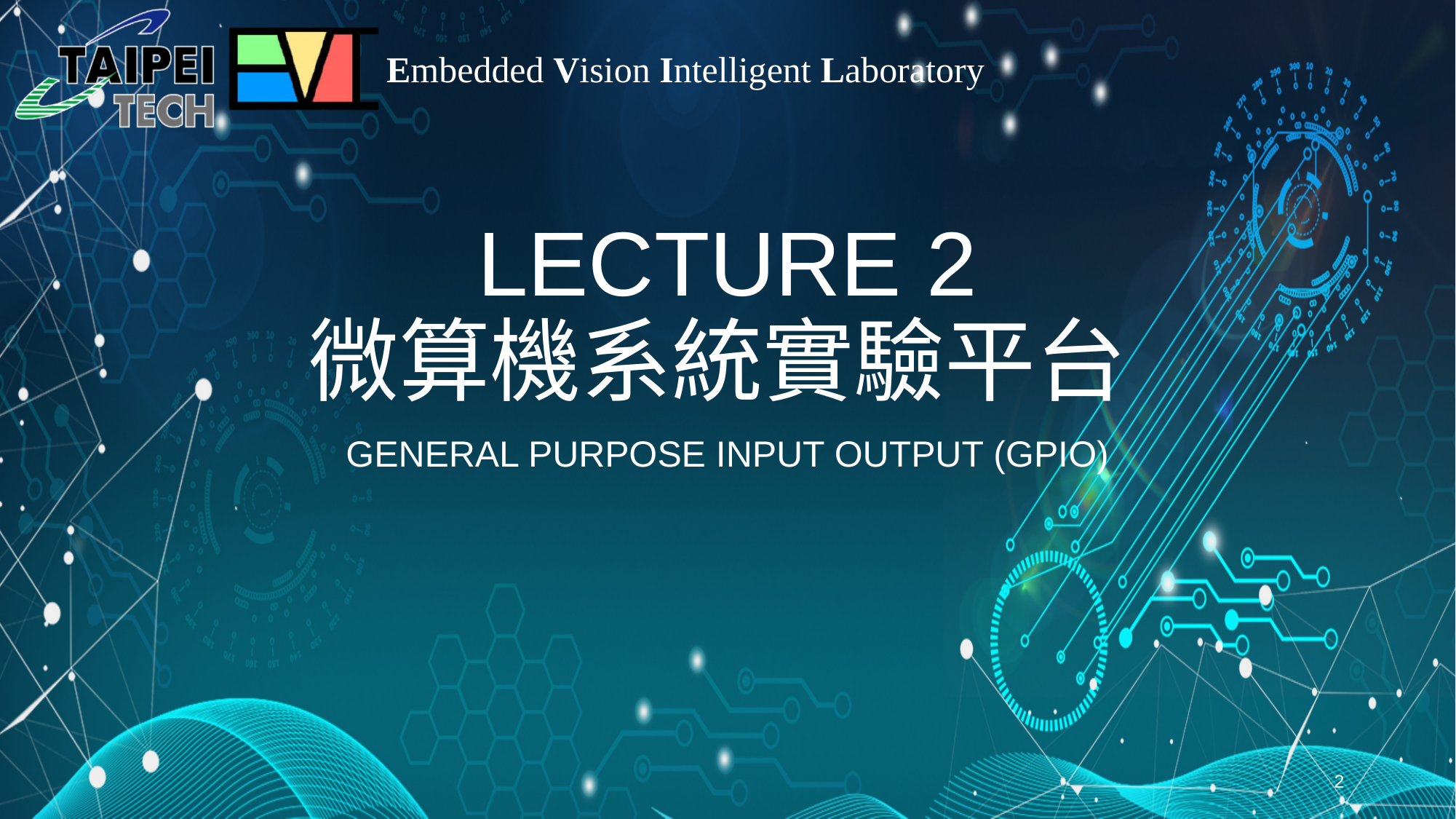

# LECTURE 2 微算機系統實驗平台
GENERAL PURPOSE INPUT OUTPUT (GPIO)
2